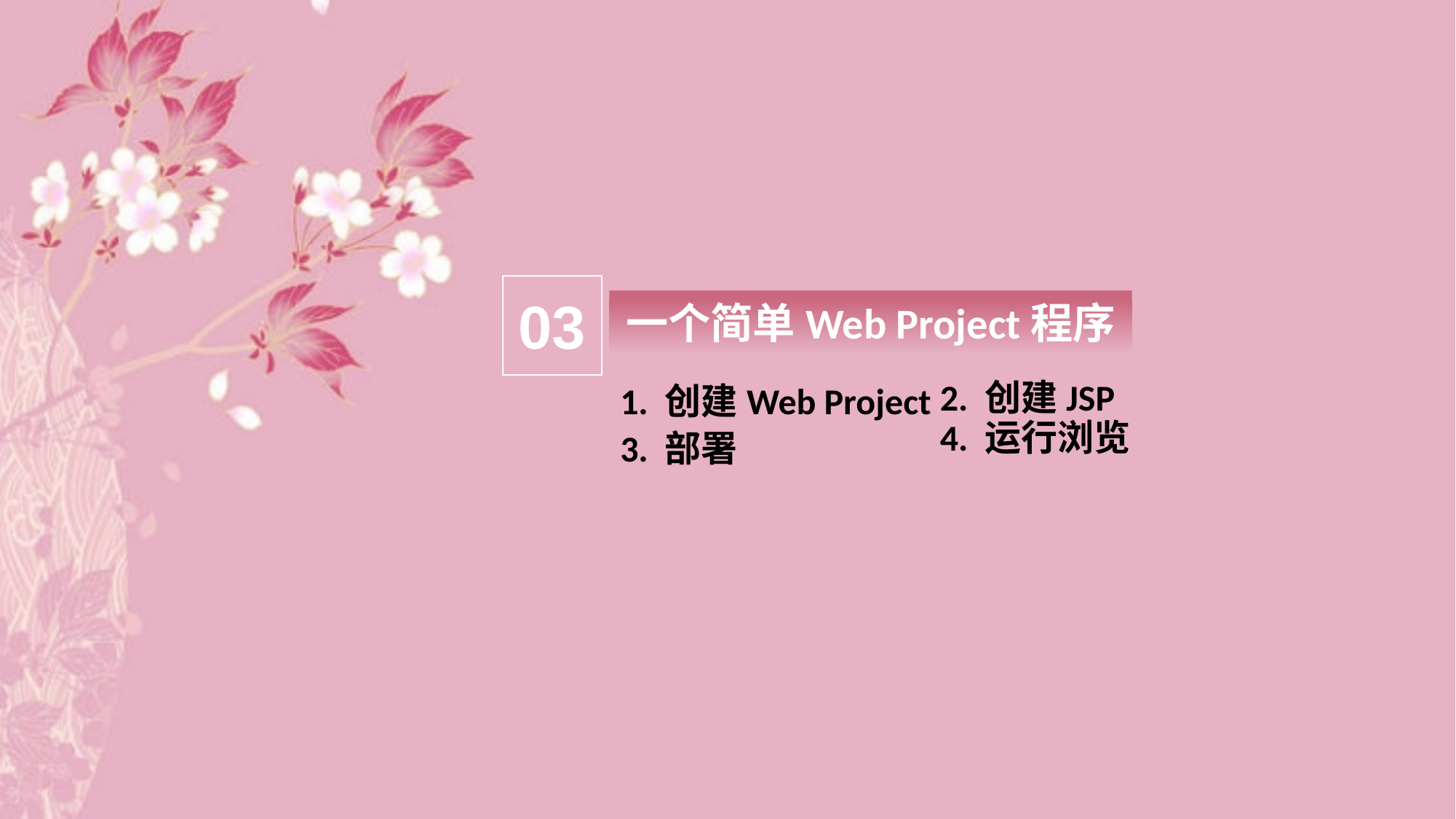

03
一个简单Web Project程序
2. 创建JSP
1. 创建Web Project
4. 运行浏览
3. 部署